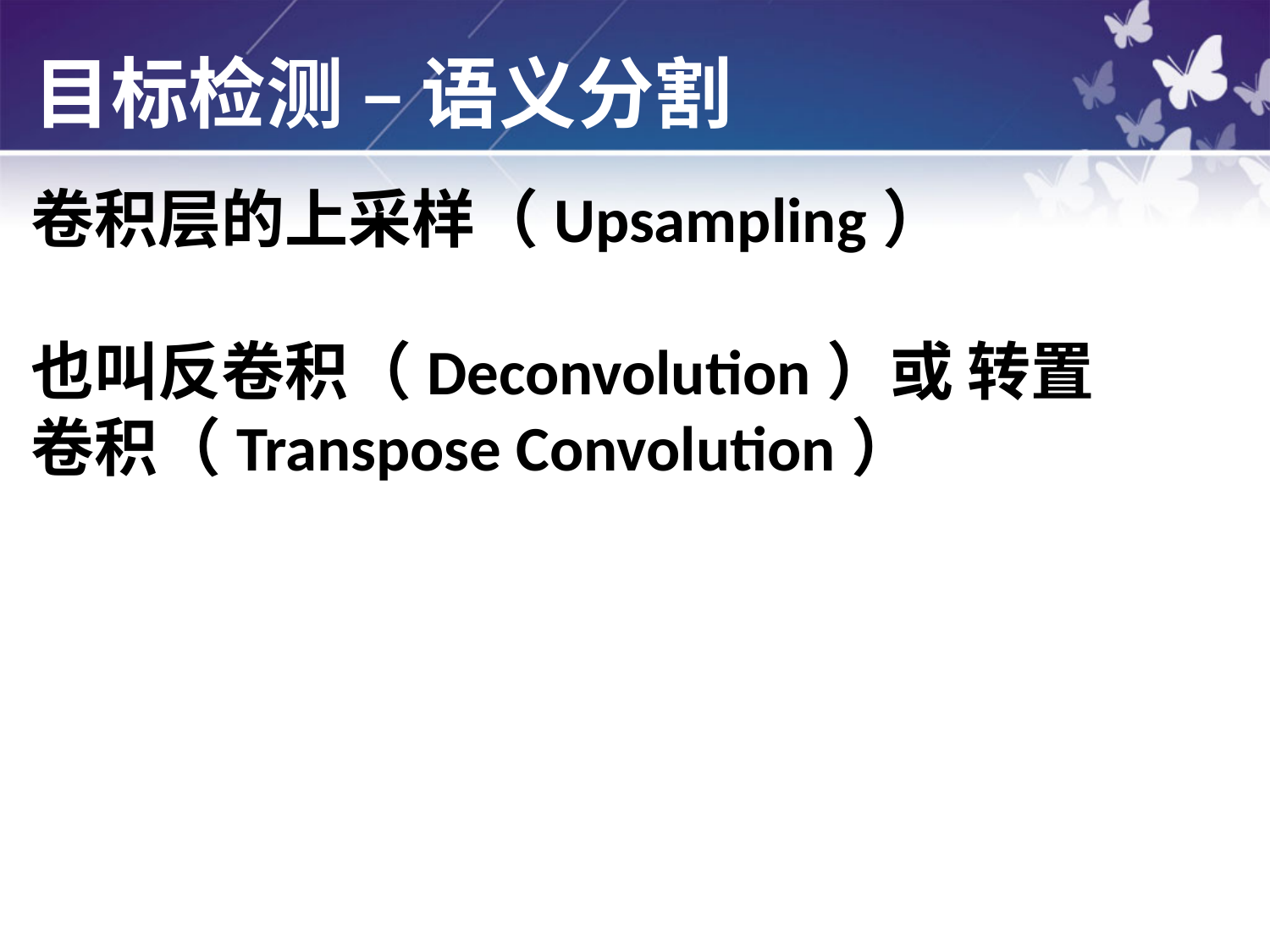

目标检测 – 语义分割
卷积层的上采样（Upsampling）

也叫反卷积（Deconvolution）或 转置卷积（Transpose Convolution）